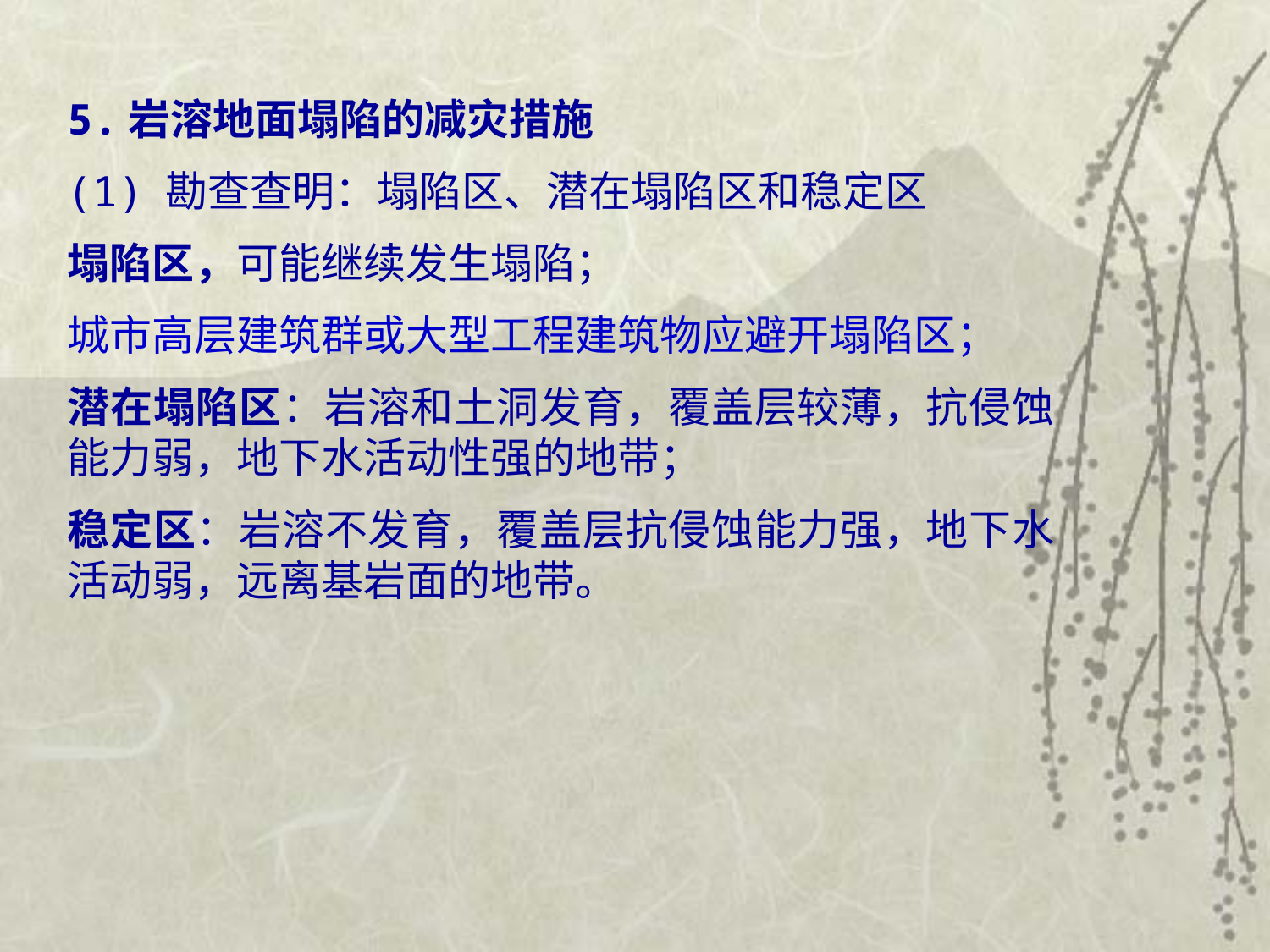

5.岩溶地面塌陷的减灾措施
(1) 勘查查明：塌陷区、潜在塌陷区和稳定区
塌陷区，可能继续发生塌陷；
城市高层建筑群或大型工程建筑物应避开塌陷区；
潜在塌陷区：岩溶和土洞发育，覆盖层较薄，抗侵蚀能力弱，地下水活动性强的地带；
稳定区：岩溶不发育，覆盖层抗侵蚀能力强，地下水活动弱，远离基岩面的地带。